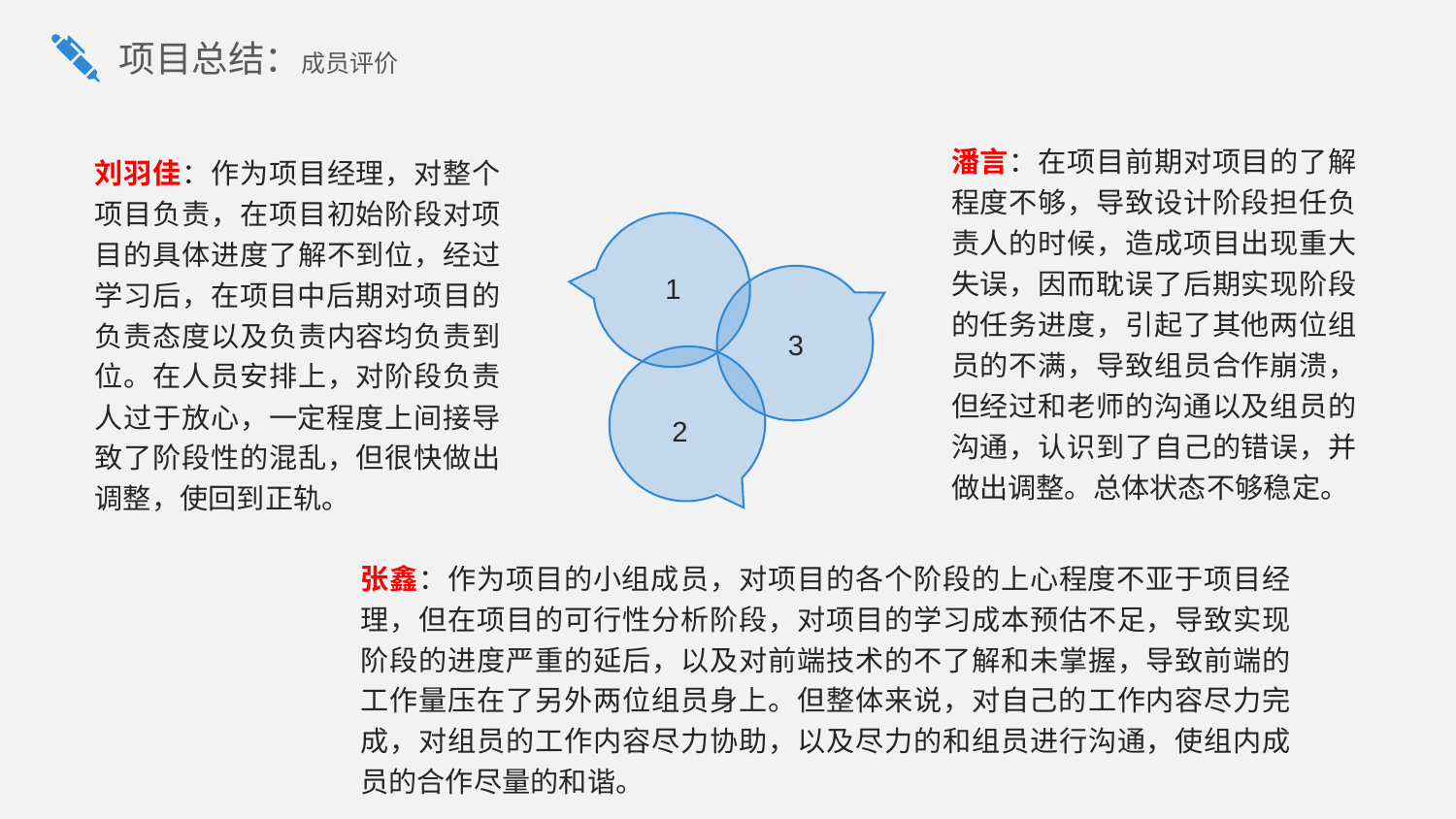

项目总结：成员评价
潘言：在项目前期对项目的了解程度不够，导致设计阶段担任负责人的时候，造成项目出现重大失误，因而耽误了后期实现阶段的任务进度，引起了其他两位组员的不满，导致组员合作崩溃，但经过和老师的沟通以及组员的沟通，认识到了自己的错误，并做出调整。总体状态不够稳定。

3
刘羽佳：作为项目经理，对整个项目负责，在项目初始阶段对项目的具体进度了解不到位，经过学习后，在项目中后期对项目的负责态度以及负责内容均负责到位。在人员安排上，对阶段负责人过于放心，一定程度上间接导致了阶段性的混乱，但很快做出调整，使回到正轨。

1

2
张鑫：作为项目的小组成员，对项目的各个阶段的上心程度不亚于项目经理，但在项目的可行性分析阶段，对项目的学习成本预估不足，导致实现阶段的进度严重的延后，以及对前端技术的不了解和未掌握，导致前端的工作量压在了另外两位组员身上。但整体来说，对自己的工作内容尽力完成，对组员的工作内容尽力协助，以及尽力的和组员进行沟通，使组内成员的合作尽量的和谐。